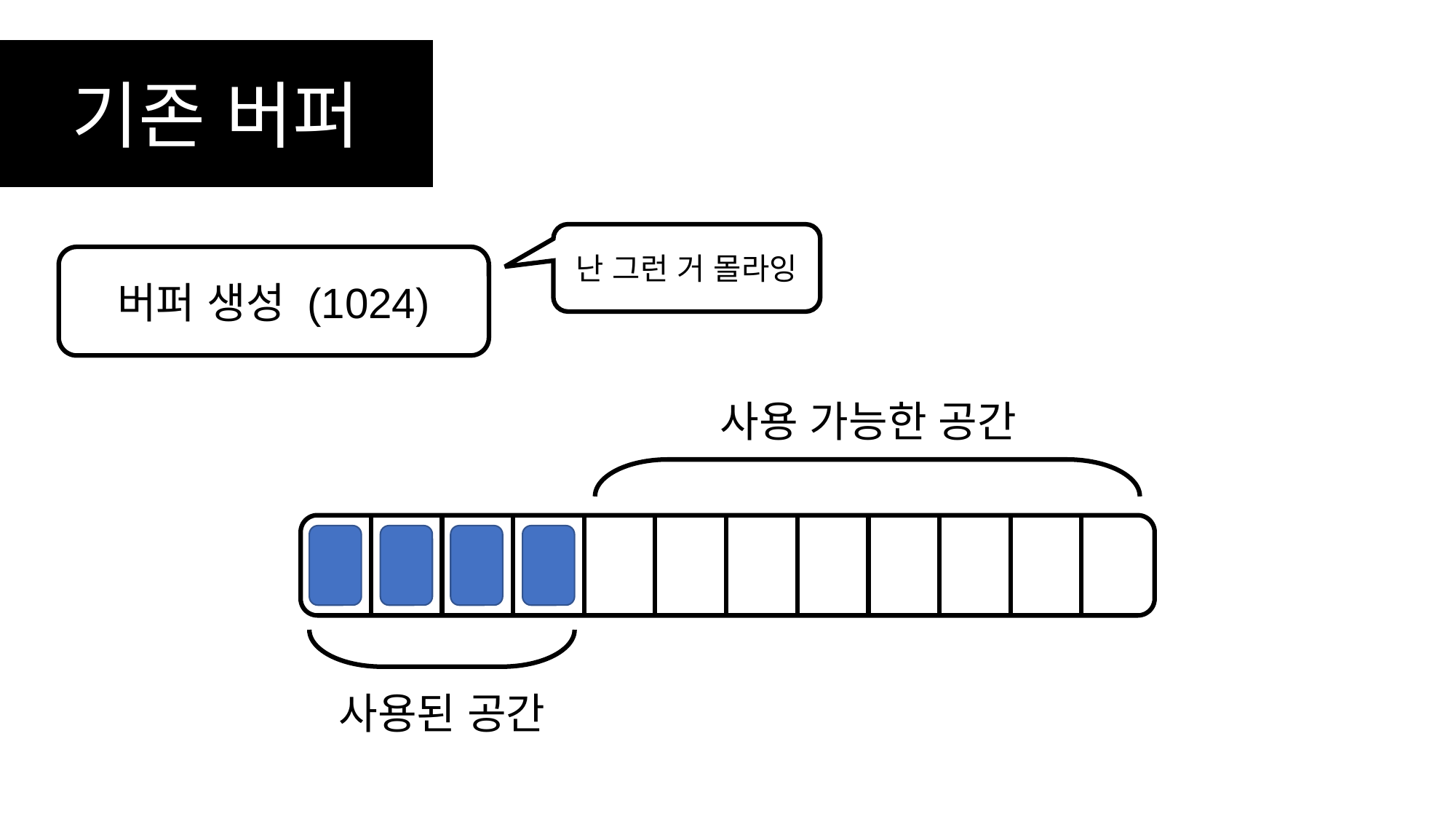

기존 버퍼
난 그런 거 몰라잉
버퍼 생성 (1024)

사용 가능한 공간

사용된 공간